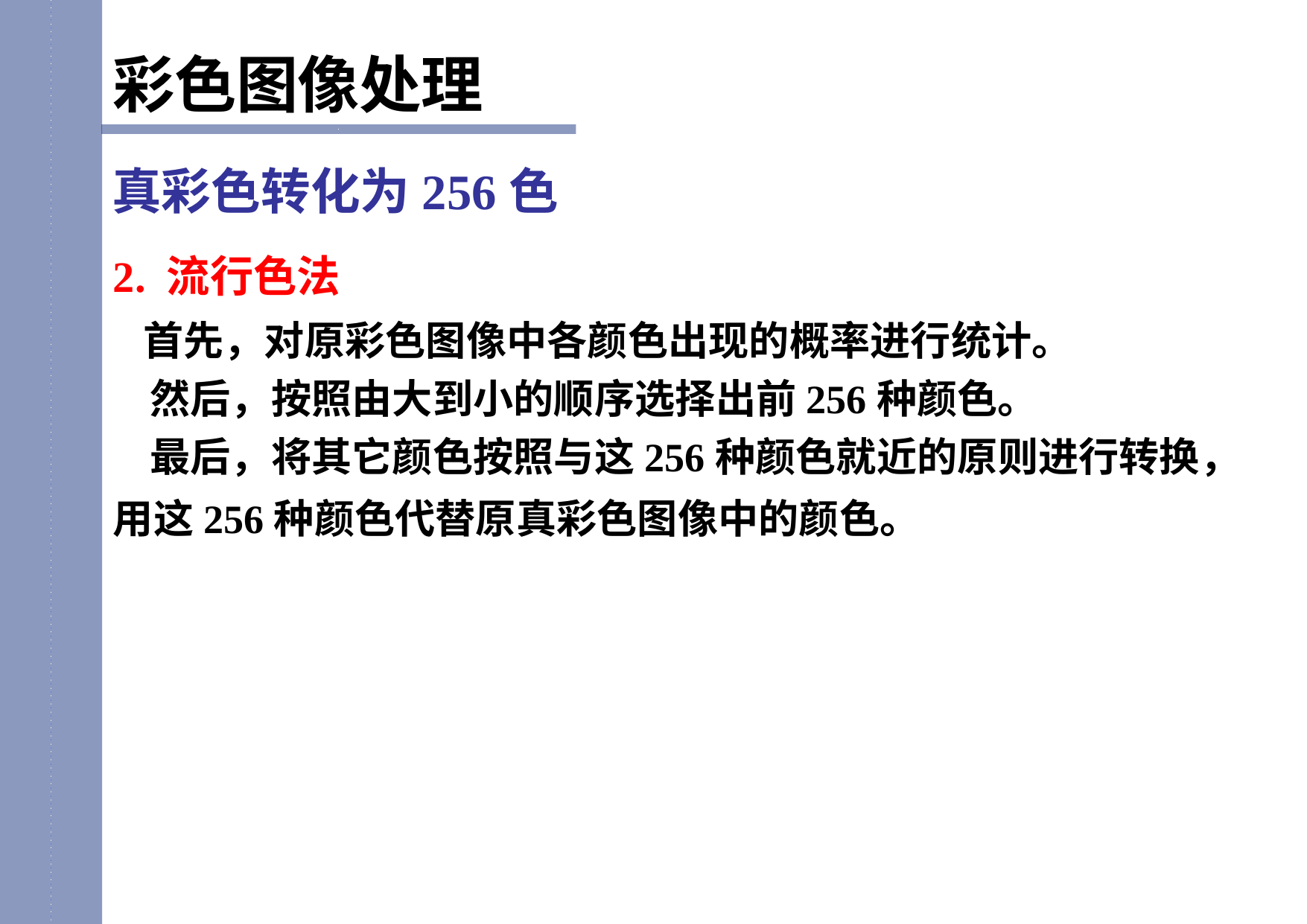

彩色图像处理
真彩色转化为256色
2. 流行色法
  首先，对原彩色图像中各颜色出现的概率进行统计。
   然后，按照由大到小的顺序选择出前256种颜色。
   最后，将其它颜色按照与这256种颜色就近的原则进行转换，用这256种颜色代替原真彩色图像中的颜色。